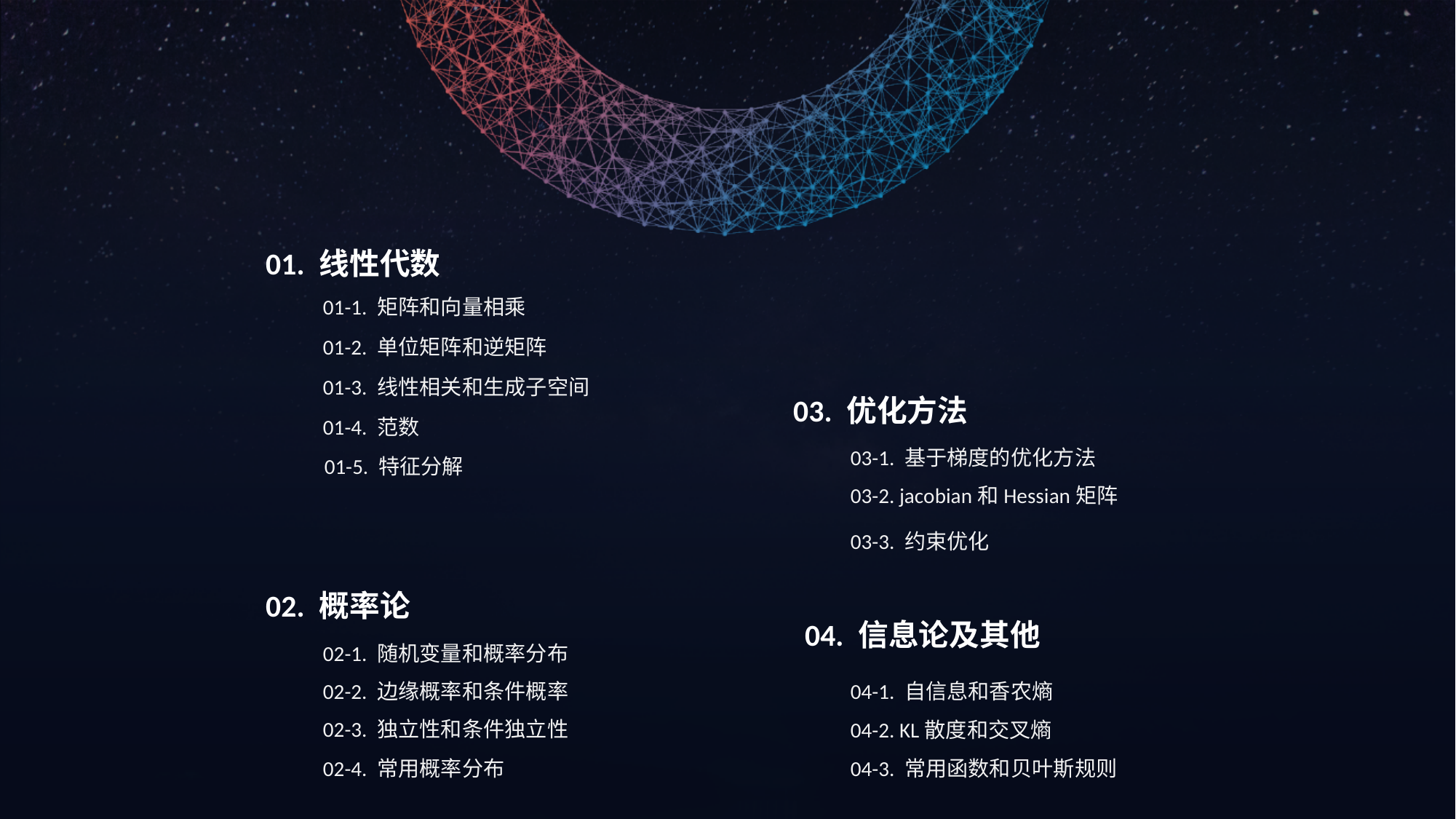

01. 线性代数
01-1. 矩阵和向量相乘
01-2. 单位矩阵和逆矩阵
01-3. 线性相关和生成子空间
03. 优化方法
01-4. 范数
03-1. 基于梯度的优化方法
01-5. 特征分解
03-2. jacobian和Hessian矩阵
03-3. 约束优化
02. 概率论
04. 信息论及其他
02-1. 随机变量和概率分布
04-1. 自信息和香农熵
02-2. 边缘概率和条件概率
02-3. 独立性和条件独立性
04-2. KL散度和交叉熵
02-4. 常用概率分布
04-3. 常用函数和贝叶斯规则